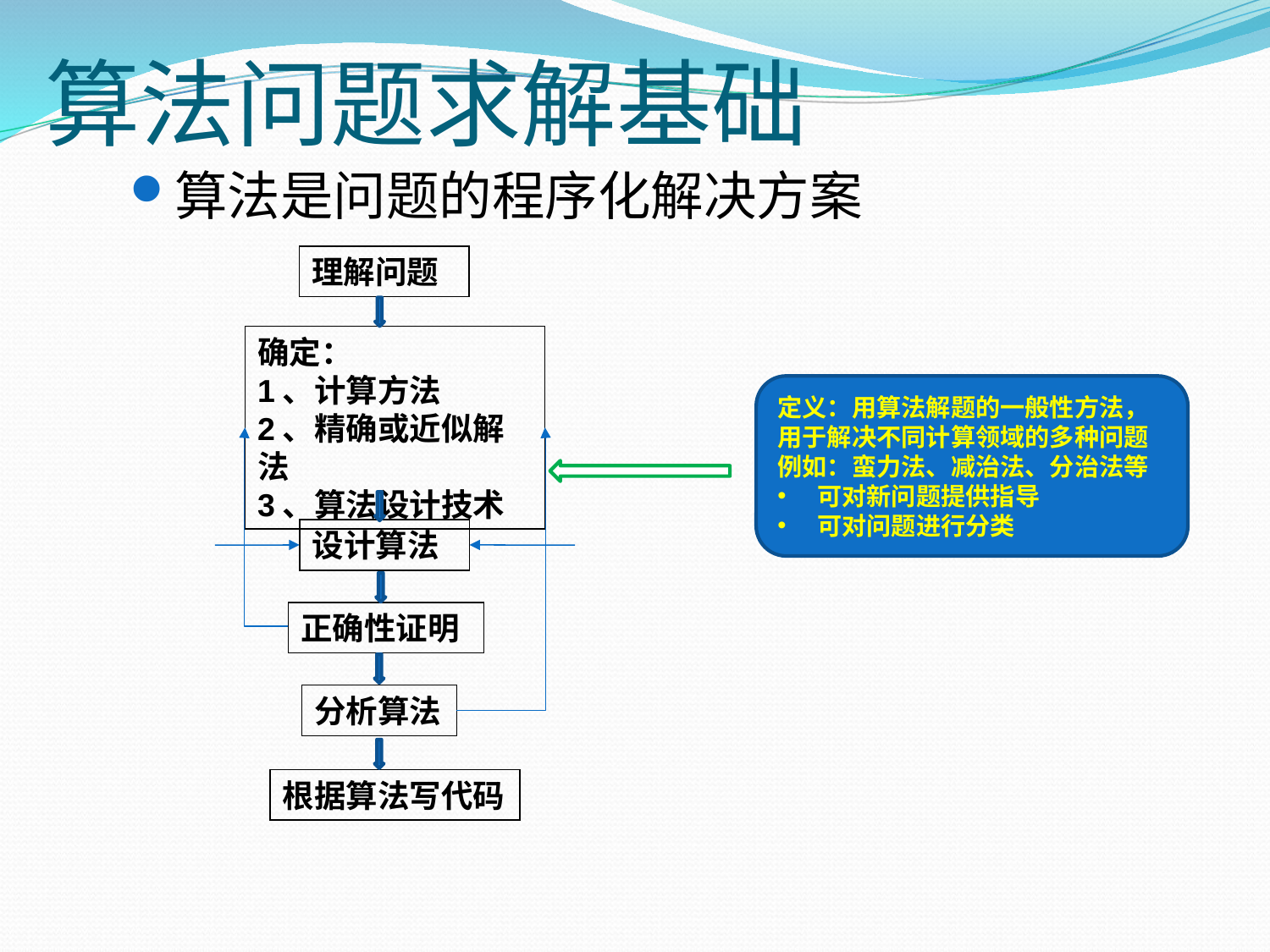

# 算法问题求解基础
算法是问题的程序化解决方案

理解问题

确定：
1、计算方法
2、精确或近似解法
3、算法设计技术

设计算法

正确性证明

分析算法

根据算法写代码
定义：用算法解题的一般性方法，用于解决不同计算领域的多种问题
例如：蛮力法、减治法、分治法等
可对新问题提供指导
可对问题进行分类